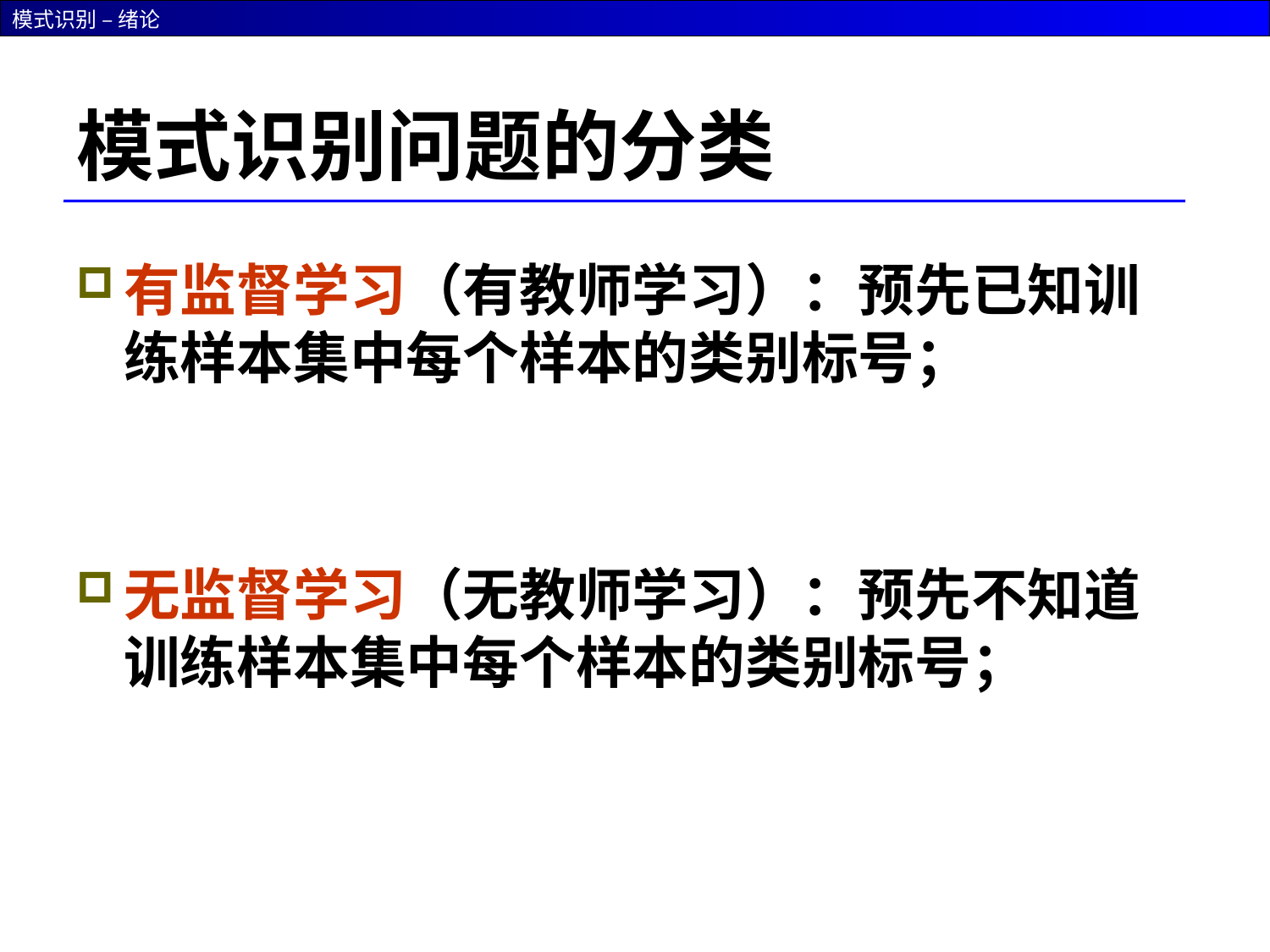

# 模式识别问题的分类
有监督学习（有教师学习）：预先已知训练样本集中每个样本的类别标号；

无监督学习（无教师学习）：预先不知道训练样本集中每个样本的类别标号；